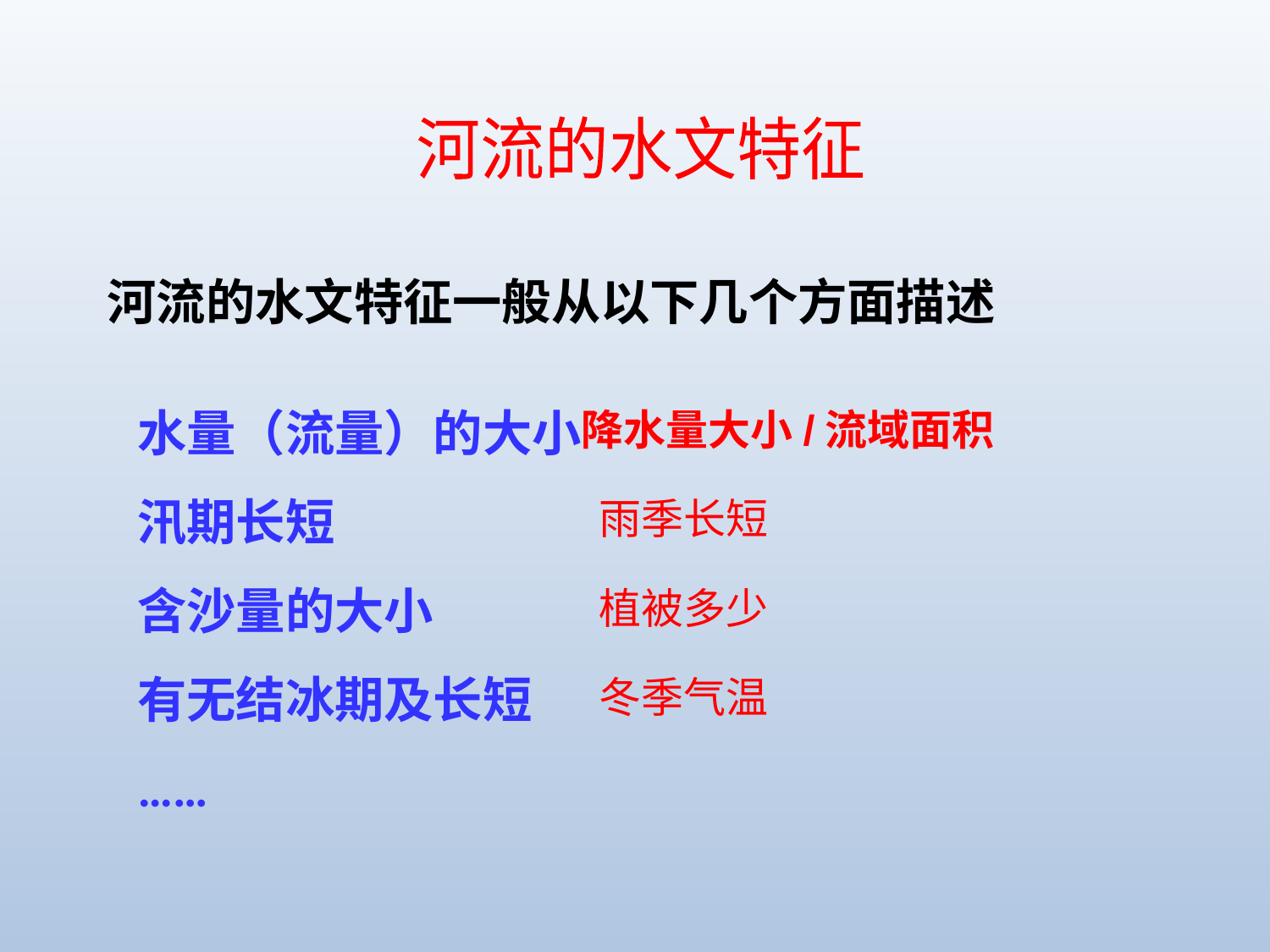

河流的水文特征
河流的水文特征一般从以下几个方面描述
水量（流量）的大小
汛期长短
含沙量的大小
有无结冰期及长短
……
降水量大小/流域面积
雨季长短
植被多少
冬季气温